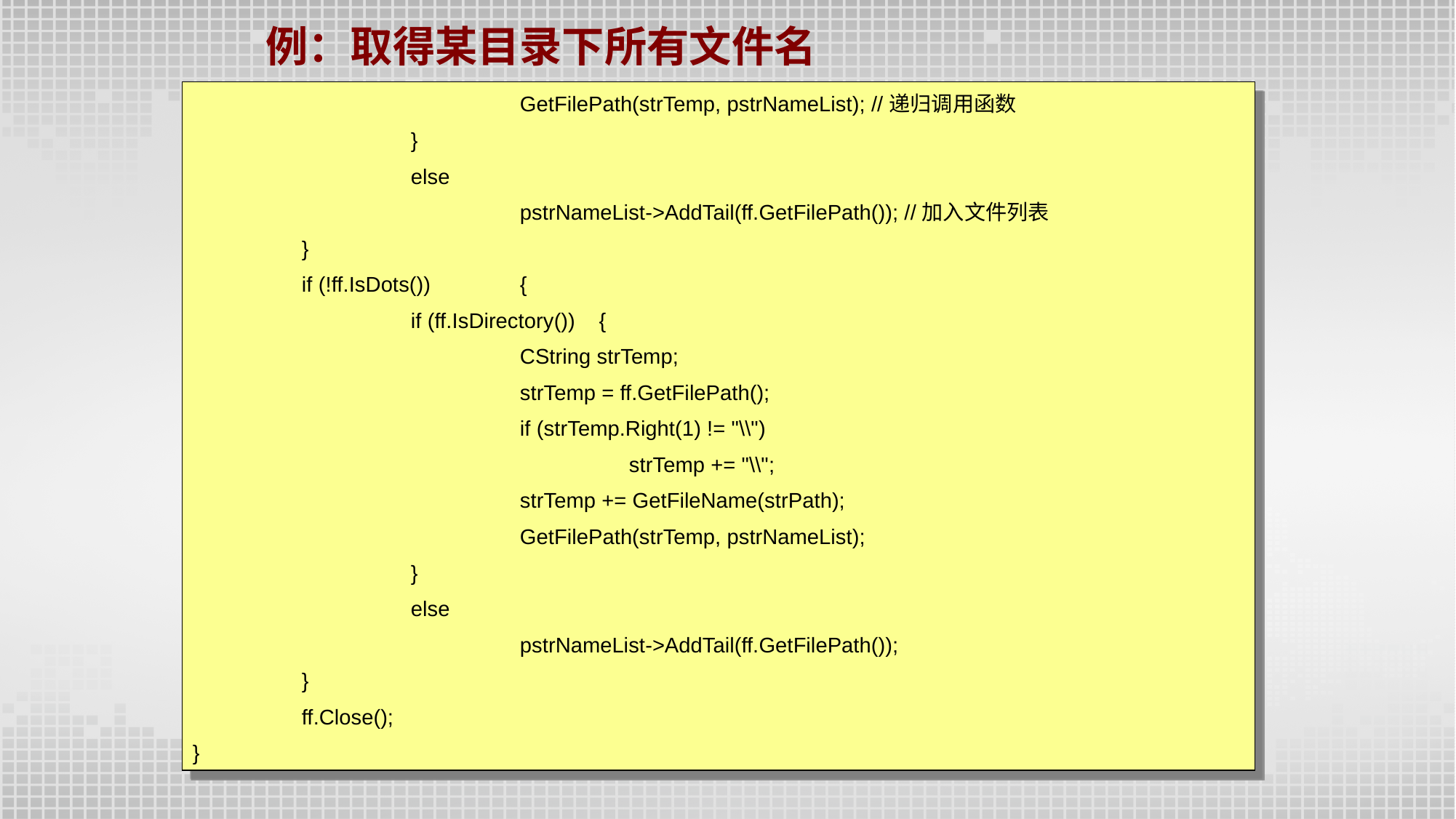

例：取得某目录下所有文件名
			GetFilePath(strTemp, pstrNameList); //递归调用函数
		}
		else
			pstrNameList->AddTail(ff.GetFilePath()); //加入文件列表
	}
	if (!ff.IsDots())  	{
		if (ff.IsDirectory())    {
			CString strTemp;
			strTemp = ff.GetFilePath();
			if (strTemp.Right(1) != "\\")
				strTemp += "\\";
			strTemp += GetFileName(strPath);
			GetFilePath(strTemp, pstrNameList);
		}
		else
			pstrNameList->AddTail(ff.GetFilePath());
	}
	ff.Close();
}